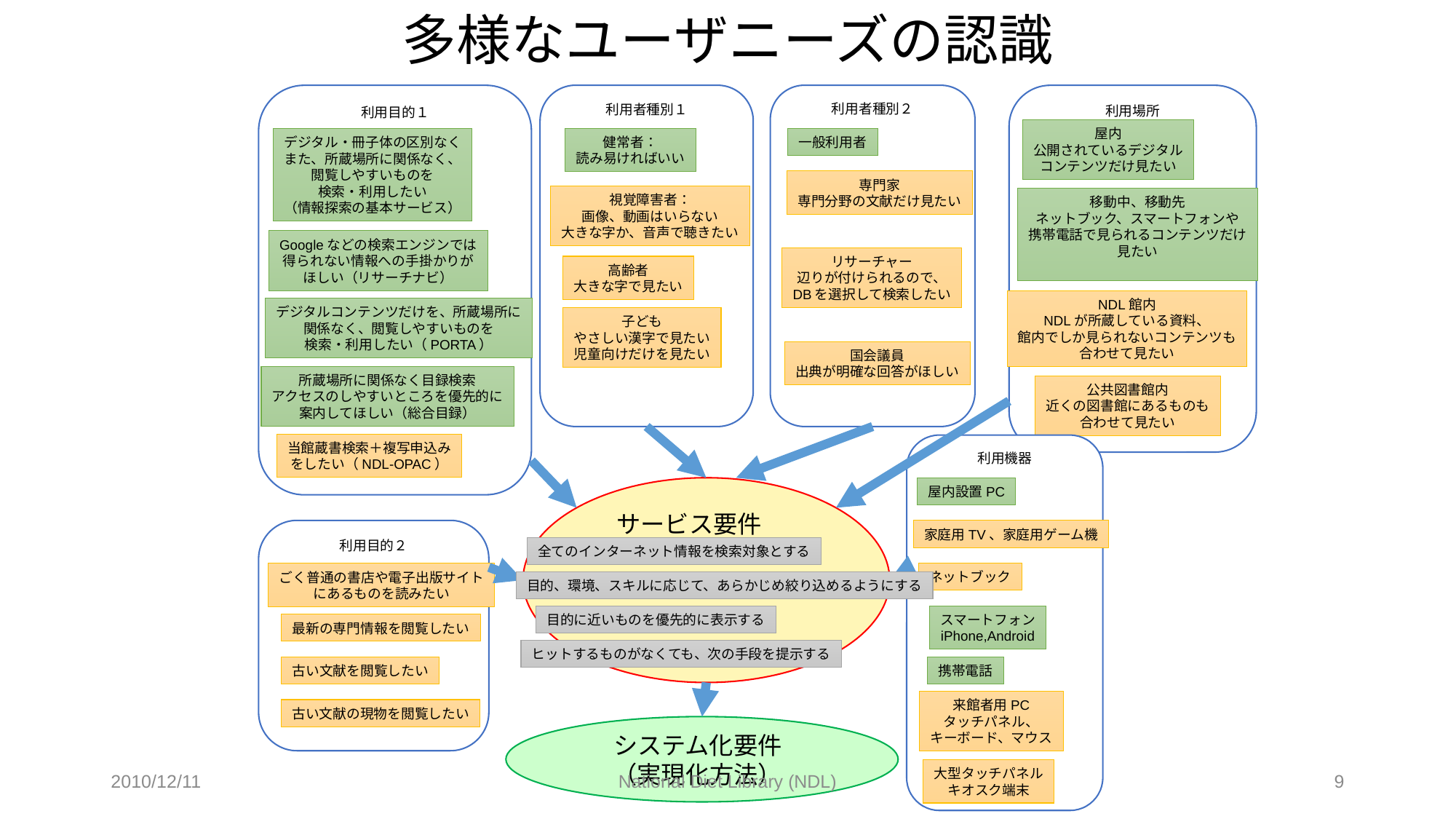

# 多様なユーザニーズの認識
利用目的１
利用者種別１
利用者種別２
利用場所
屋内
公開されているデジタル
コンテンツだけ見たい
デジタル・冊子体の区別なく
また、所蔵場所に関係なく、
閲覧しやすいものを
検索・利用したい
（情報探索の基本サービス）
健常者：
読み易ければいい
一般利用者
専門家
専門分野の文献だけ見たい
視覚障害者：
画像、動画はいらない
大きな字か、音声で聴きたい
移動中、移動先
ネットブック、スマートフォンや
携帯電話で見られるコンテンツだけ
見たい

Googleなどの検索エンジンでは
得られない情報への手掛かりが
ほしい（リサーチナビ）
リサーチャー
辺りが付けられるので、
DBを選択して検索したい
高齢者
大きな字で見たい
NDL館内
NDLが所蔵している資料、
館内でしか見られないコンテンツも
合わせて見たい
デジタルコンテンツだけを、所蔵場所に
関係なく、閲覧しやすいものを
検索・利用したい（PORTA）
子ども
やさしい漢字で見たい
児童向けだけを見たい
国会議員
出典が明確な回答がほしい
所蔵場所に関係なく目録検索
アクセスのしやすいところを優先的に
案内してほしい（総合目録）
公共図書館内
近くの図書館にあるものも
合わせて見たい
当館蔵書検索＋複写申込み
をしたい（NDL-OPAC）
利用機器
屋内設置PC

サービス要件
家庭用TV、家庭用ゲーム機
利用目的２
全てのインターネット情報を検索対象とする
ネットブック
ごく普通の書店や電子出版サイト
にあるものを読みたい
目的、環境、スキルに応じて、あらかじめ絞り込めるようにする
スマートフォン
iPhone,Android
目的に近いものを優先的に表示する
最新の専門情報を閲覧したい
ヒットするものがなくても、次の手段を提示する
古い文献を閲覧したい
携帯電話
来館者用PC
タッチパネル、
キーボード、マウス
古い文献の現物を閲覧したい

システム化要件
（実現化方法）
2010/12/11
National Diet Library (NDL)
9
大型タッチパネル
キオスク端末